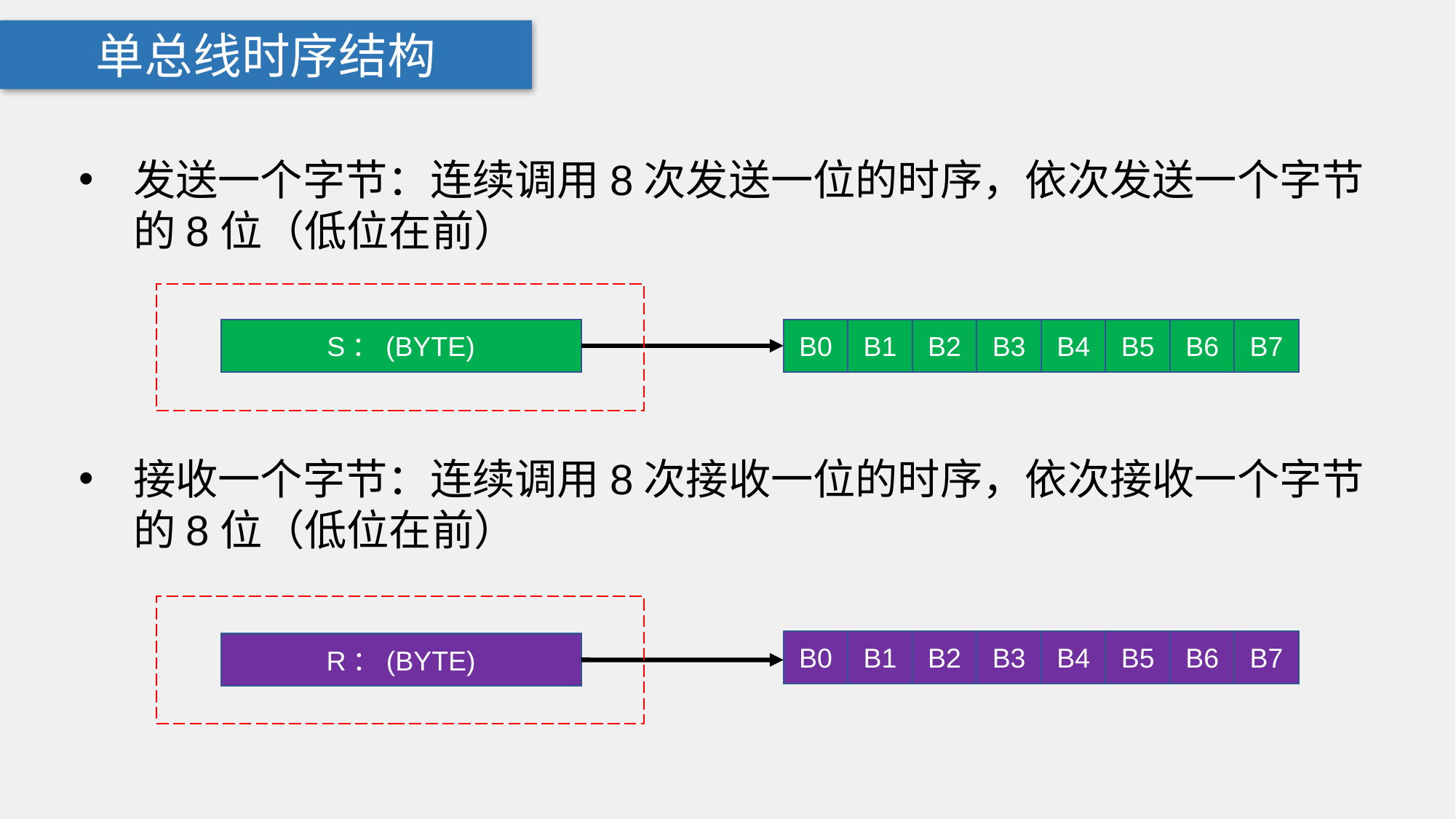

单总线时序结构
发送一个字节：连续调用8次发送一位的时序，依次发送一个字节的8位（低位在前）

S：(BYTE)
B0
B1
B2
B3
B4
B5
B6
B7
接收一个字节：连续调用8次接收一位的时序，依次接收一个字节的8位（低位在前）

B0
B1
B2
B3
B4
B5
B6
B7
R：(BYTE)